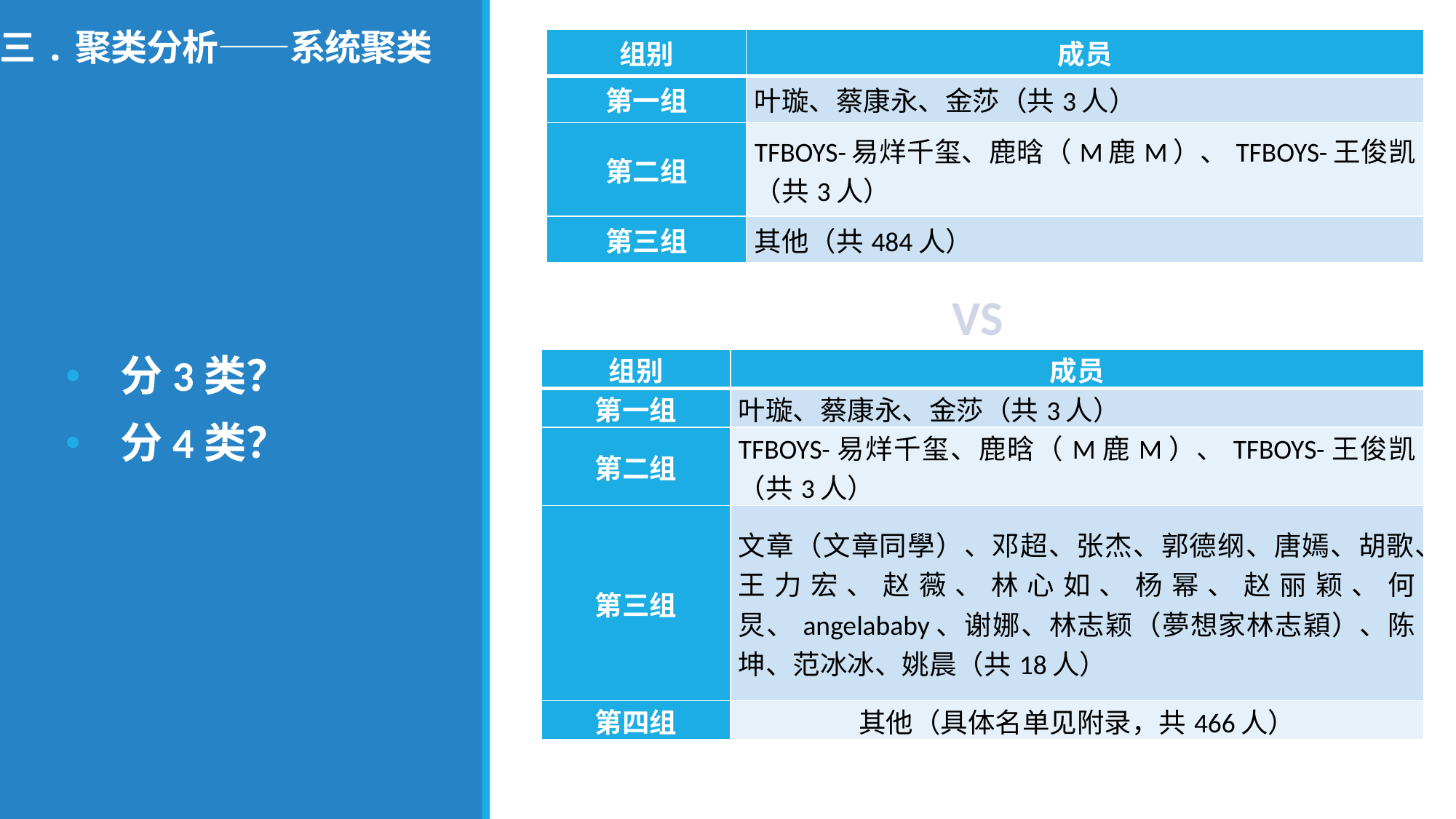

# 三.聚类分析——系统聚类
| 组别 | 成员 |
| --- | --- |
| 第一组 | 叶璇、蔡康永、金莎（共3人） |
| 第二组 | TFBOYS-易烊千玺、鹿晗（M鹿M）、TFBOYS-王俊凯（共3人） |
| 第三组 | 其他（共484人） |
VS
分3类？
分4类？
| 组别 | 成员 |
| --- | --- |
| 第一组 | 叶璇、蔡康永、金莎（共3人） |
| 第二组 | TFBOYS-易烊千玺、鹿晗（M鹿M）、TFBOYS-王俊凯（共3人） |
| 第三组 | 文章（文章同學）、邓超、张杰、郭德纲、唐嫣、胡歌、王力宏、赵薇、林心如、杨幂、赵丽颖、何炅、angelababy、谢娜、林志颖（夢想家林志穎）、陈坤、范冰冰、姚晨（共18人） |
| 第四组 | 其他（具体名单见附录，共466人） |